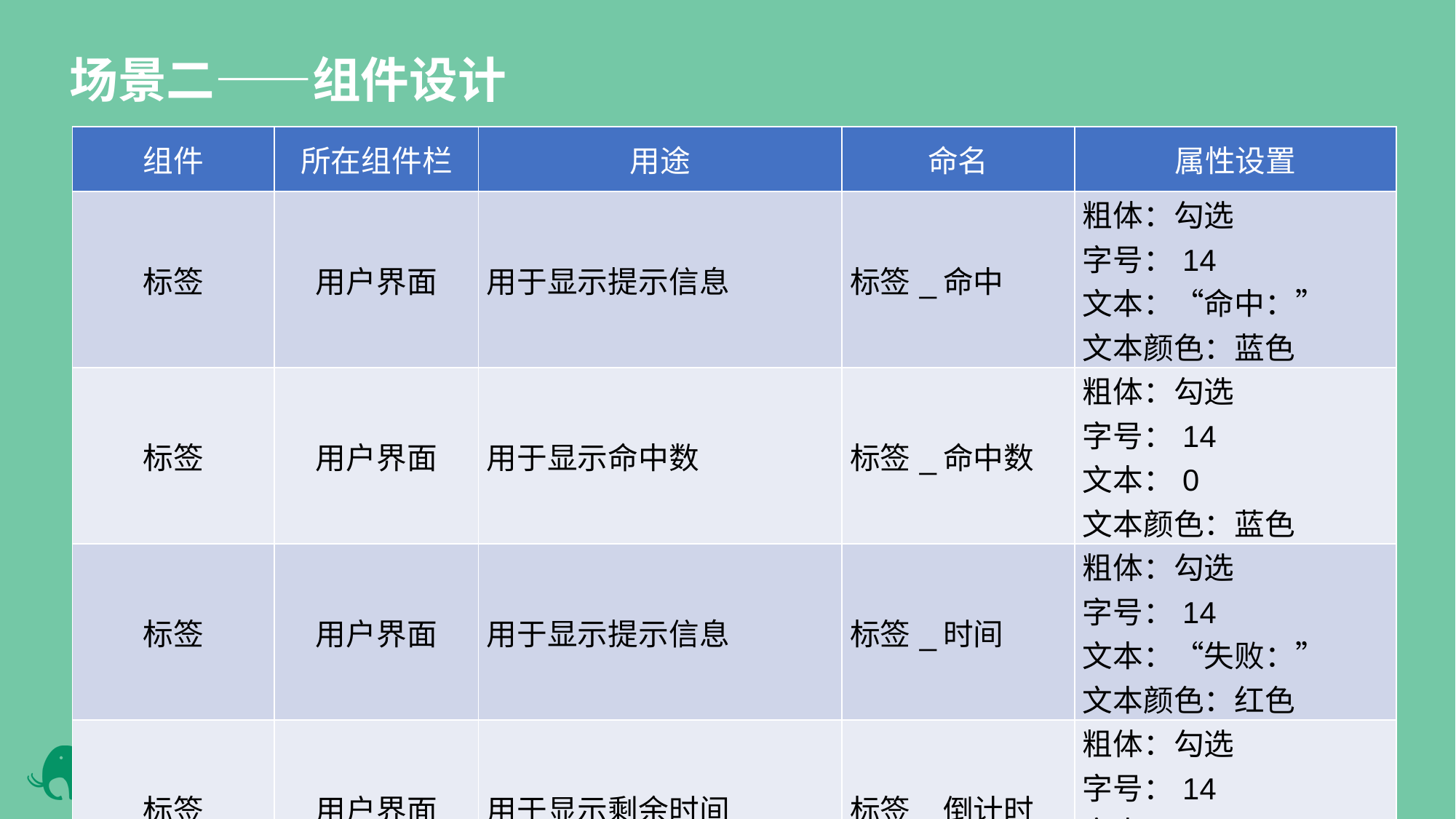

场景二——组件设计

| 组件 | 所在组件栏 | 用途 | 命名 | 属性设置 |
| --- | --- | --- | --- | --- |
| 标签 | 用户界面 | 用于显示提示信息 | 标签\_命中 | 粗体：勾选 字号：14 文本：“命中：” 文本颜色：蓝色 |
| 标签 | 用户界面 | 用于显示命中数 | 标签\_命中数 | 粗体：勾选 字号：14 文本：0 文本颜色：蓝色 |
| 标签 | 用户界面 | 用于显示提示信息 | 标签\_时间 | 粗体：勾选 字号：14 文本：“失败：” 文本颜色：红色 |
| 标签 | 用户界面 | 用于显示剩余时间 | 标签\_倒计时 | 粗体：勾选 字号：14 文本：60 文本颜色：红色 |